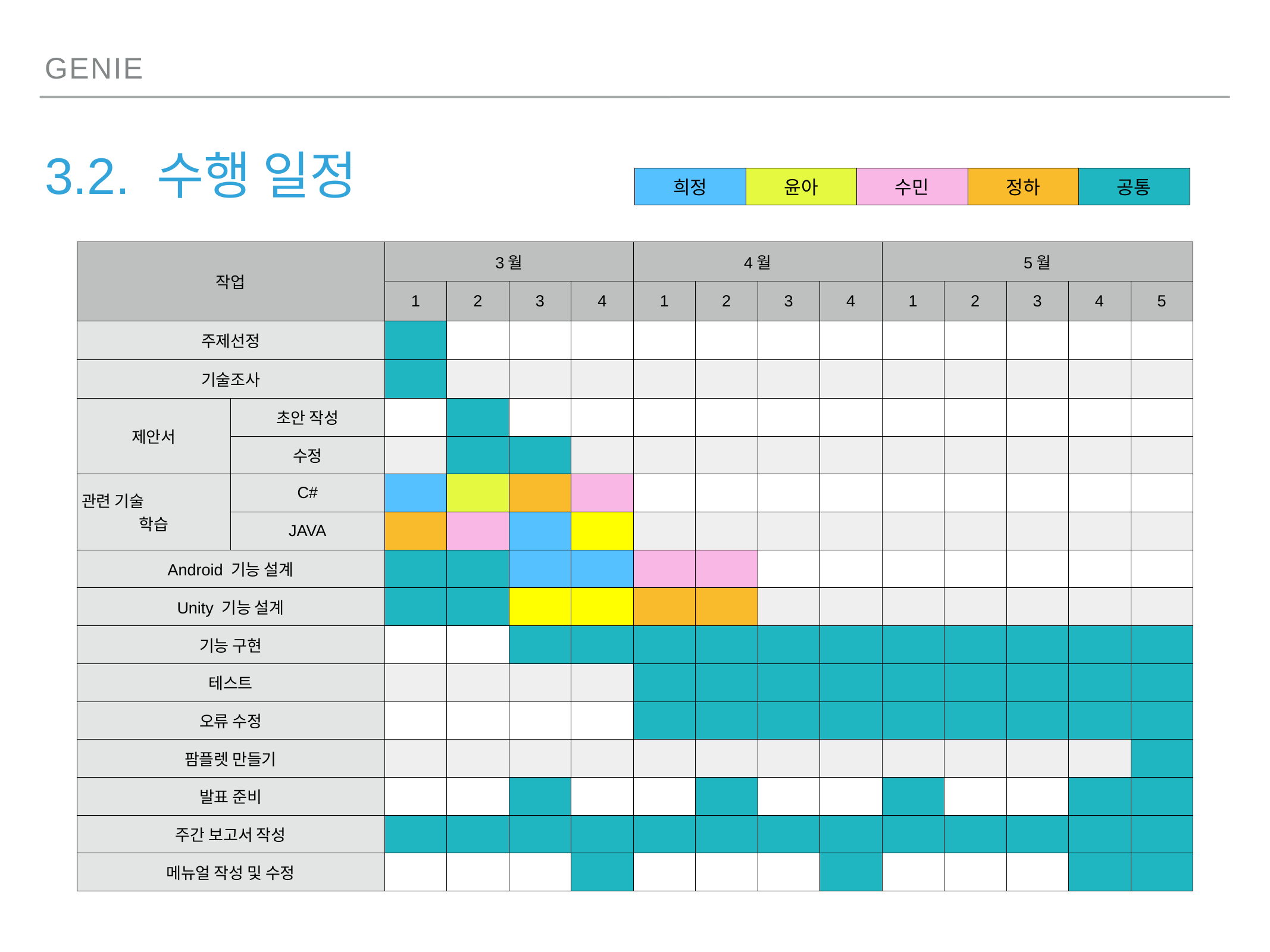

Genie
# 3.2. 수행 일정
| 희정 | 윤아 | 수민 | 정하 | 공통 |
| --- | --- | --- | --- | --- |
| 작업 |  | 3월 |  |  |  | 4월 |  |  |  | 5월 |  |  |  |  |
| --- | --- | --- | --- | --- | --- | --- | --- | --- | --- | --- | --- | --- | --- | --- |
|  |  | 1 | 2 | 3 | 4 | 1 | 2 | 3 | 4 | 1 | 2 | 3 | 4 | 5 |
| 주제선정 |  |  |  |  |  |  |  |  |  |  |  |  |  |  |
| 기술조사 |  |  |  |  |  |  |  |  |  |  |  |  |  |  |
| 제안서 | 초안 작성 |  |  |  |  |  |  |  |  |  |  |  |  |  |
|  | 수정 |  |  |  |  |  |  |  |  |  |  |  |  |  |
| 관련 기술 학습 | C# |  |  |  |  |  |  |  |  |  |  |  |  |  |
|  | JAVA |  |  |  |  |  |  |  |  |  |  |  |  |  |
| Android 기능 설계 |  |  |  |  |  |  |  |  |  |  |  |  |  |  |
| Unity 기능 설계 |  |  |  |  |  |  |  |  |  |  |  |  |  |  |
| 기능 구현 |  |  |  |  |  |  |  |  |  |  |  |  |  |  |
| 테스트 |  |  |  |  |  |  |  |  |  |  |  |  |  |  |
| 오류 수정 |  |  |  |  |  |  |  |  |  |  |  |  |  |  |
| 팜플렛 만들기 |  |  |  |  |  |  |  |  |  |  |  |  |  |  |
| 발표 준비 |  |  |  |  |  |  |  |  |  |  |  |  |  |  |
| 주간 보고서 작성 |  |  |  |  |  |  |  |  |  |  |  |  |  |  |
| 메뉴얼 작성 및 수정 |  |  |  |  |  |  |  |  |  |  |  |  |  |  |